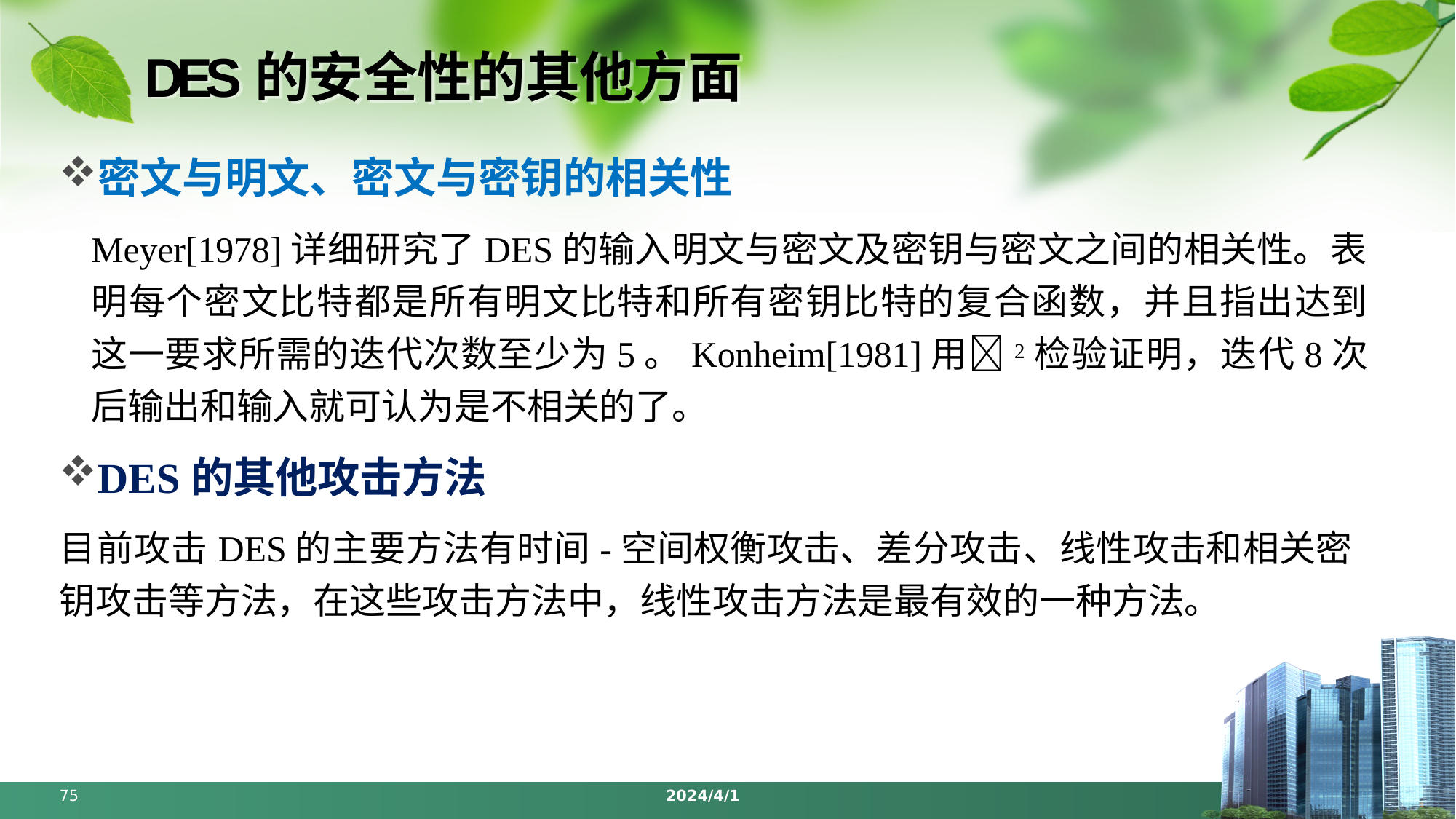

# DES的安全性的其他方面
密文与明文、密文与密钥的相关性
Meyer[1978]详细研究了DES的输入明文与密文及密钥与密文之间的相关性。表明每个密文比特都是所有明文比特和所有密钥比特的复合函数，并且指出达到这一要求所需的迭代次数至少为5。Konheim[1981]用χ2检验证明，迭代8次后输出和输入就可认为是不相关的了。
DES的其他攻击方法
目前攻击DES的主要方法有时间-空间权衡攻击、差分攻击、线性攻击和相关密钥攻击等方法，在这些攻击方法中，线性攻击方法是最有效的一种方法。

75
2024/4/1